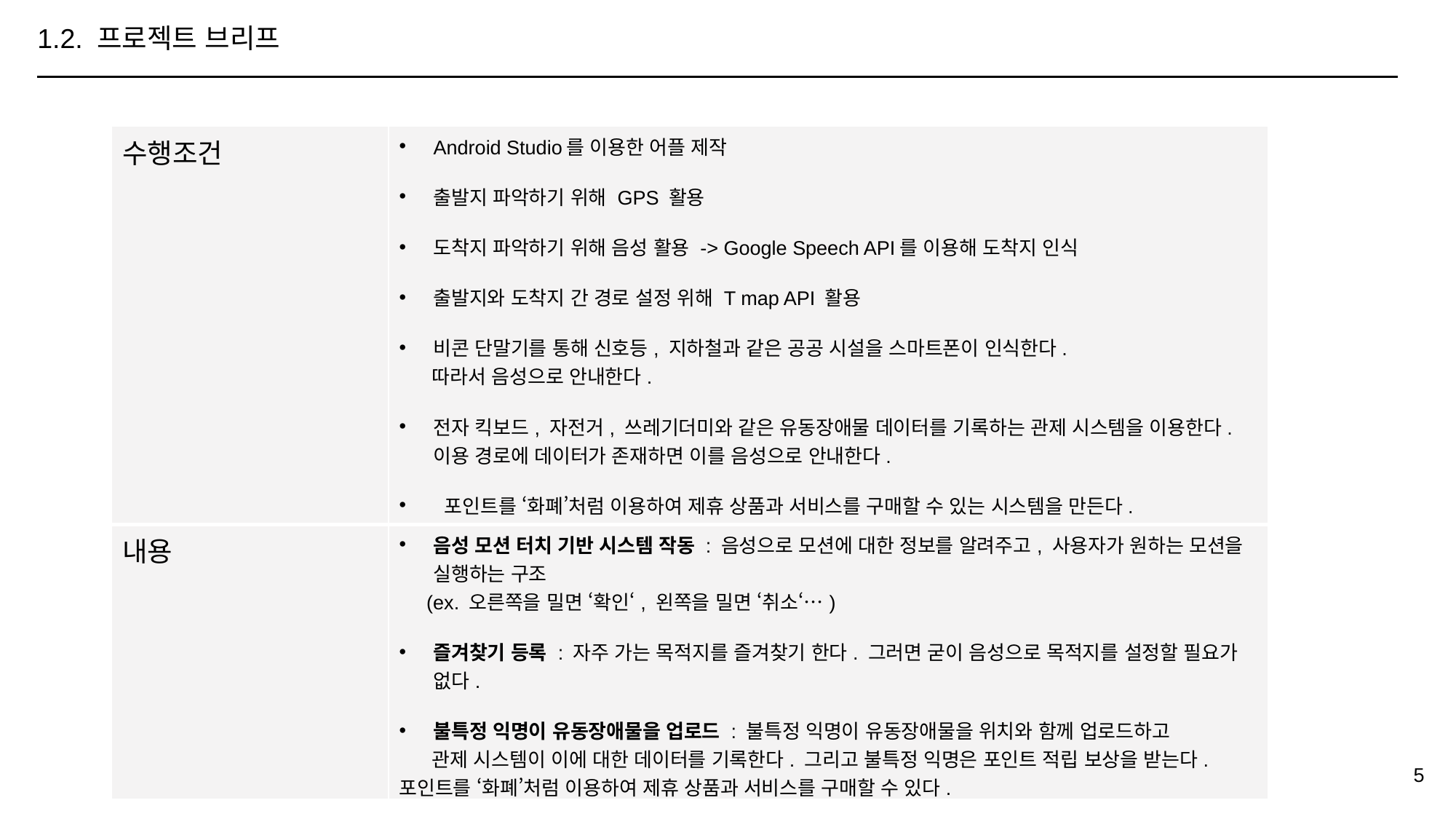

1.2. 프로젝트 브리프
| 수행조건 | Android Studio를 이용한 어플 제작 출발지 파악하기 위해 GPS 활용 도착지 파악하기 위해 음성 활용 -> Google Speech API를 이용해 도착지 인식 출발지와 도착지 간 경로 설정 위해 T map API 활용 비콘 단말기를 통해 신호등, 지하철과 같은 공공 시설을 스마트폰이 인식한다. 따라서 음성으로 안내한다. 전자 킥보드, 자전거, 쓰레기더미와 같은 유동장애물 데이터를 기록하는 관제 시스템을 이용한다. 이용 경로에 데이터가 존재하면 이를 음성으로 안내한다. 포인트를 ‘화폐’처럼 이용하여 제휴 상품과 서비스를 구매할 수 있는 시스템을 만든다. |
| --- | --- |
| 내용 | 음성 모션 터치 기반 시스템 작동 : 음성으로 모션에 대한 정보를 알려주고, 사용자가 원하는 모션을 실행하는 구조 (ex. 오른쪽을 밀면 ‘확인‘, 왼쪽을 밀면 ‘취소‘…) 즐겨찾기 등록 : 자주 가는 목적지를 즐겨찾기 한다. 그러면 굳이 음성으로 목적지를 설정할 필요가 없다. 불특정 익명이 유동장애물을 업로드 : 불특정 익명이 유동장애물을 위치와 함께 업로드하고 관제 시스템이 이에 대한 데이터를 기록한다. 그리고 불특정 익명은 포인트 적립 보상을 받는다. 포인트를 ‘화폐’처럼 이용하여 제휴 상품과 서비스를 구매할 수 있다. |
5